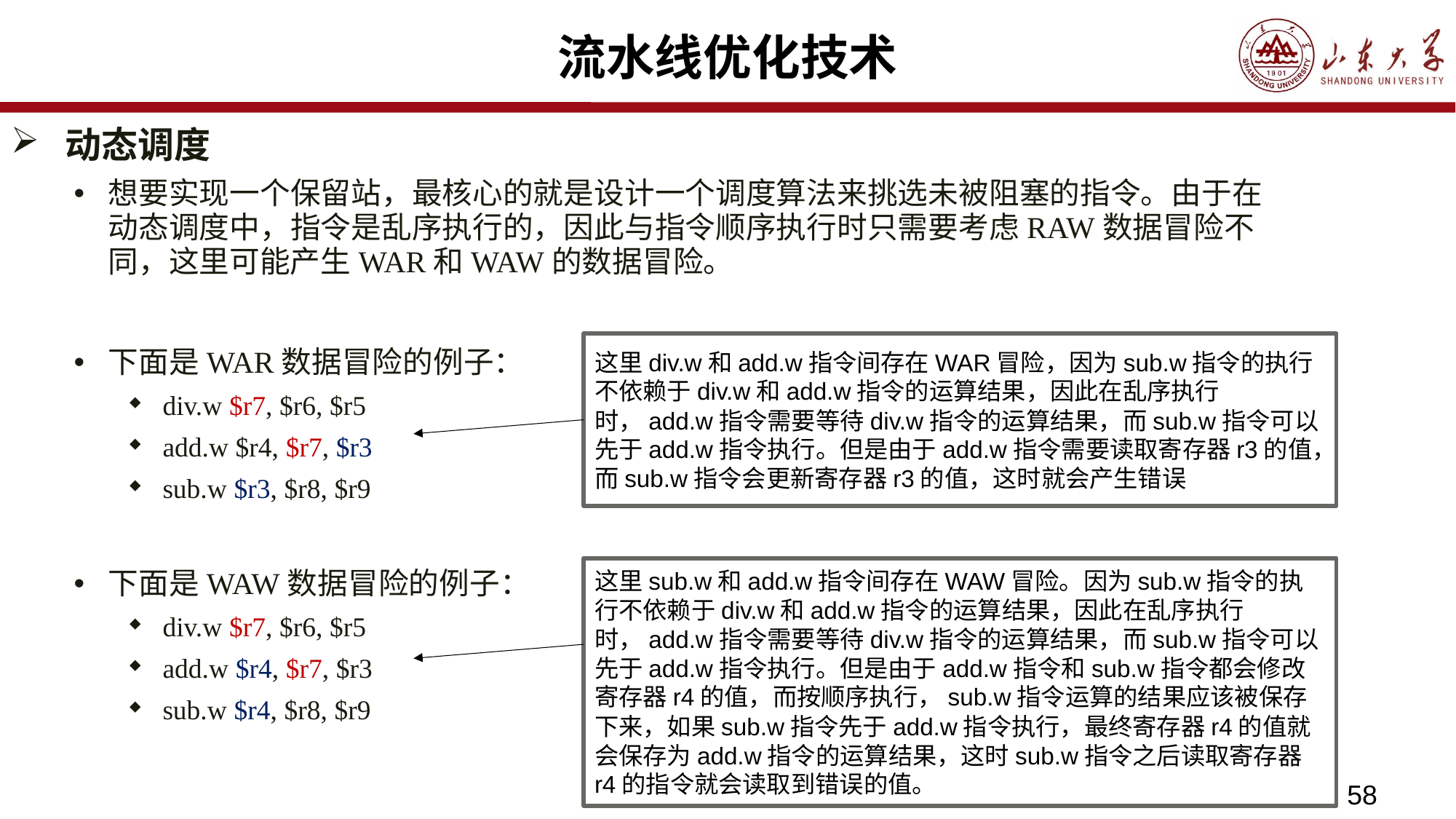

# 流水线优化技术
动态调度
想要实现一个保留站，最核心的就是设计一个调度算法来挑选未被阻塞的指令。由于在动态调度中，指令是乱序执行的，因此与指令顺序执行时只需要考虑RAW数据冒险不同，这里可能产生WAR和WAW的数据冒险。

下面是WAR数据冒险的例子：
div.w $r7, $r6, $r5
add.w $r4, $r7, $r3
sub.w $r3, $r8, $r9

下面是WAW数据冒险的例子：
div.w $r7, $r6, $r5
add.w $r4, $r7, $r3
sub.w $r4, $r8, $r9

这里div.w和add.w指令间存在WAR冒险，因为sub.w指令的执行不依赖于div.w和add.w指令的运算结果，因此在乱序执行时，add.w指令需要等待div.w指令的运算结果，而sub.w指令可以先于add.w指令执行。但是由于add.w指令需要读取寄存器r3的值，而sub.w指令会更新寄存器r3的值，这时就会产生错误
这里sub.w和add.w指令间存在WAW冒险。因为sub.w指令的执行不依赖于div.w和add.w指令的运算结果，因此在乱序执行时，add.w指令需要等待div.w指令的运算结果，而sub.w指令可以先于add.w指令执行。但是由于add.w指令和sub.w指令都会修改寄存器r4的值，而按顺序执行，sub.w指令运算的结果应该被保存下来，如果sub.w指令先于add.w指令执行，最终寄存器r4的值就会保存为add.w指令的运算结果，这时sub.w指令之后读取寄存器r4的指令就会读取到错误的值。
58